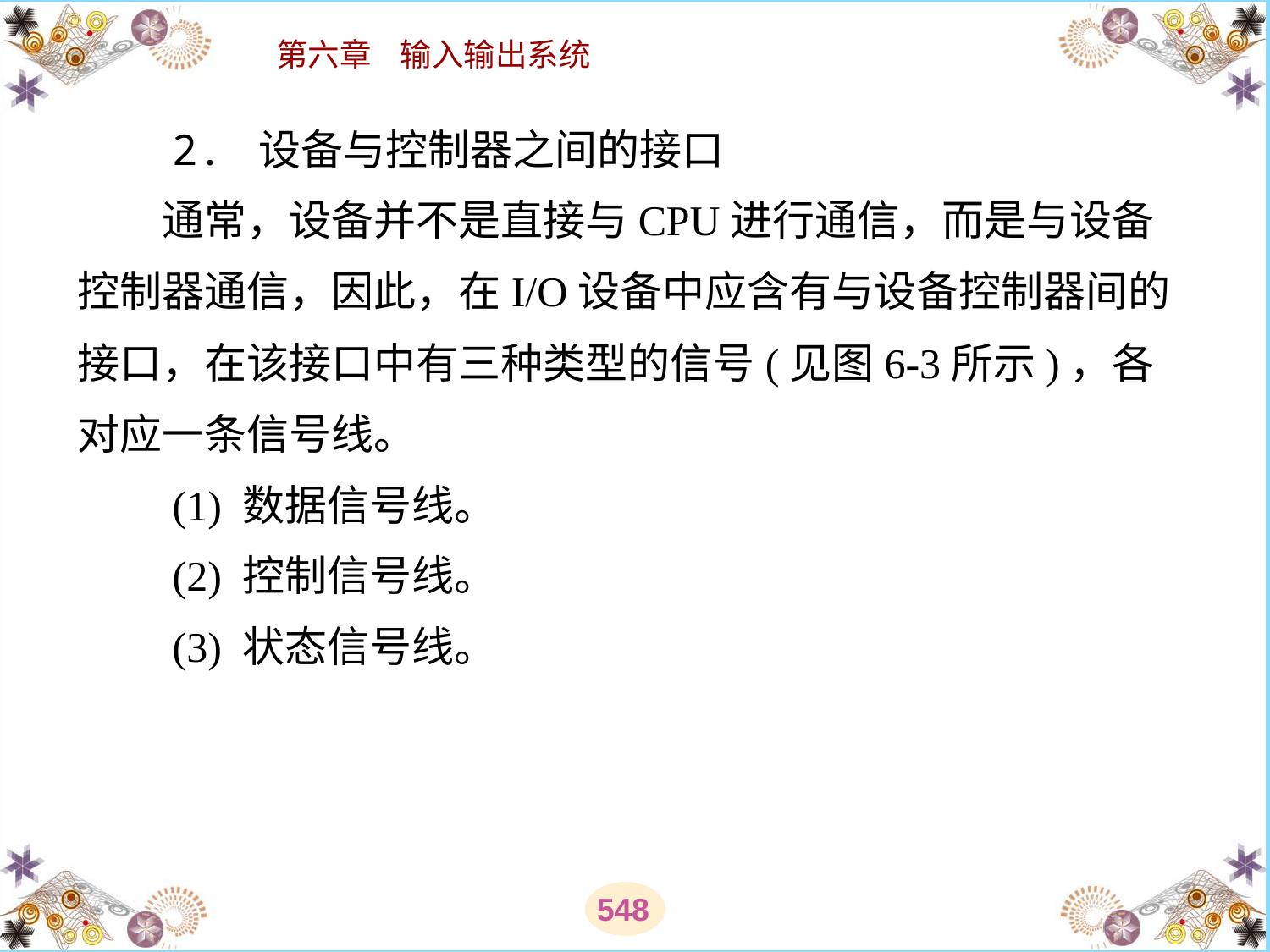

# 2. 设备与控制器之间的接口 　　通常，设备并不是直接与CPU进行通信，而是与设备控制器通信，因此，在I/O设备中应含有与设备控制器间的接口，在该接口中有三种类型的信号(见图6-3所示)，各对应一条信号线。 　　(1) 数据信号线。 　　(2) 控制信号线。 　　(3) 状态信号线。